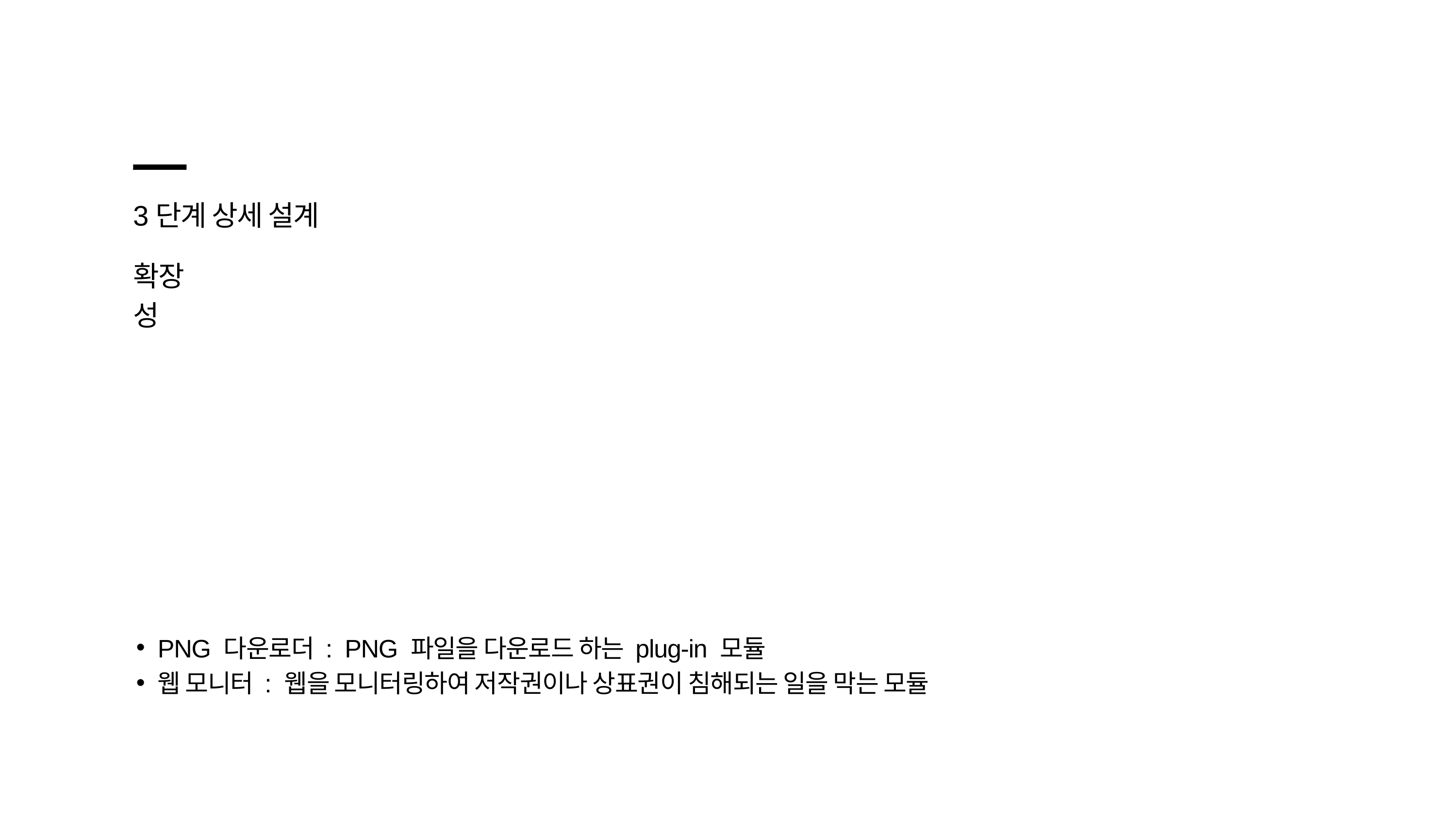

3단계 상세 설계
확장성
PNG 다운로더 :  PNG 파일을 다운로드 하는 plug-in 모듈
웹 모니터 : 웹을 모니터링하여 저작권이나 상표권이 침해되는 일을 막는 모듈